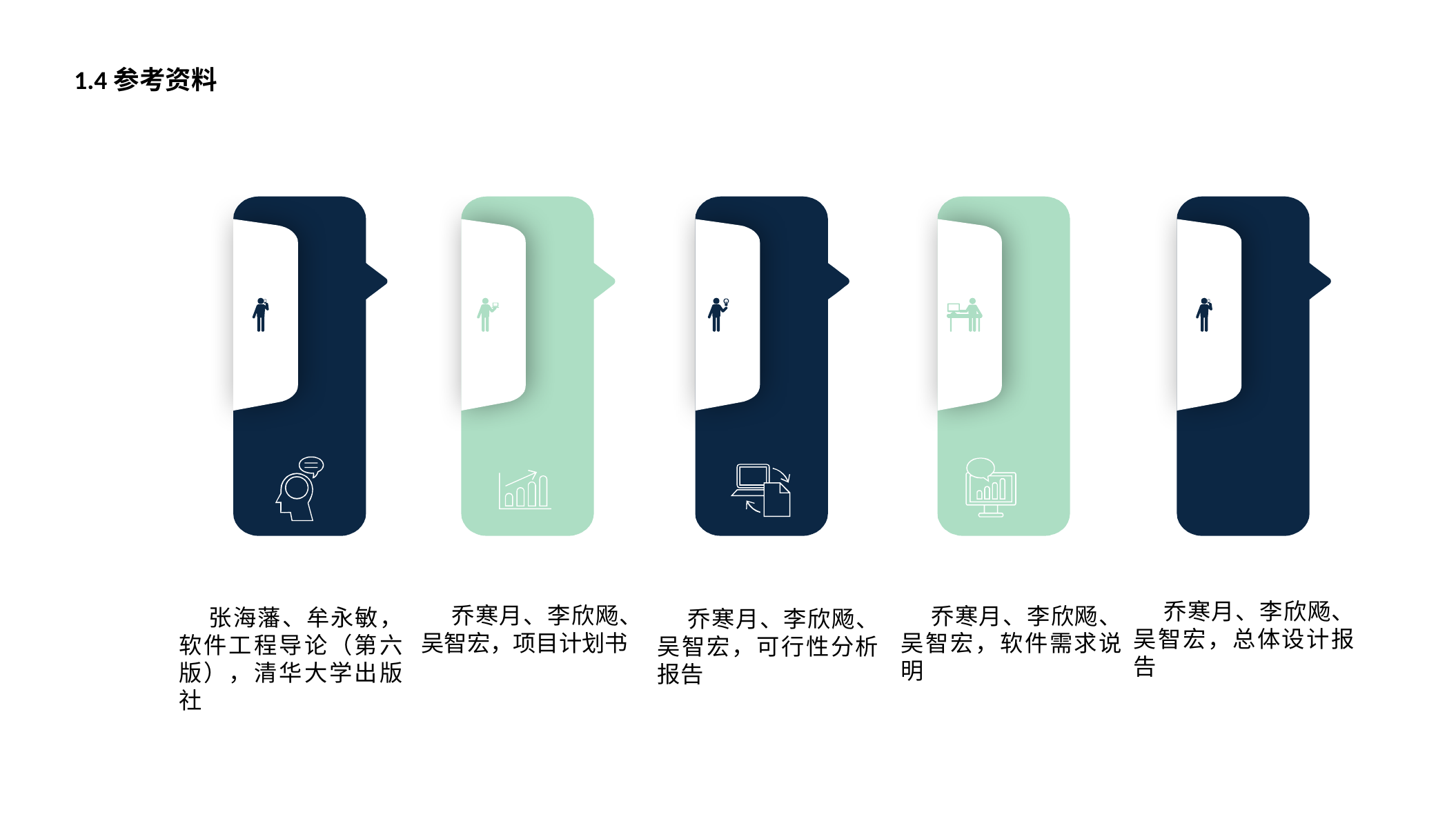

1.4参考资料

乔寒月、李欣飏、吴智宏，总体设计报告
乔寒月、李欣飏、吴智宏，项目计划书
乔寒月、李欣飏、吴智宏，软件需求说明
张海藩、牟永敏，软件工程导论（第六版），清华大学出版社
乔寒月、李欣飏、吴智宏，可行性分析报告